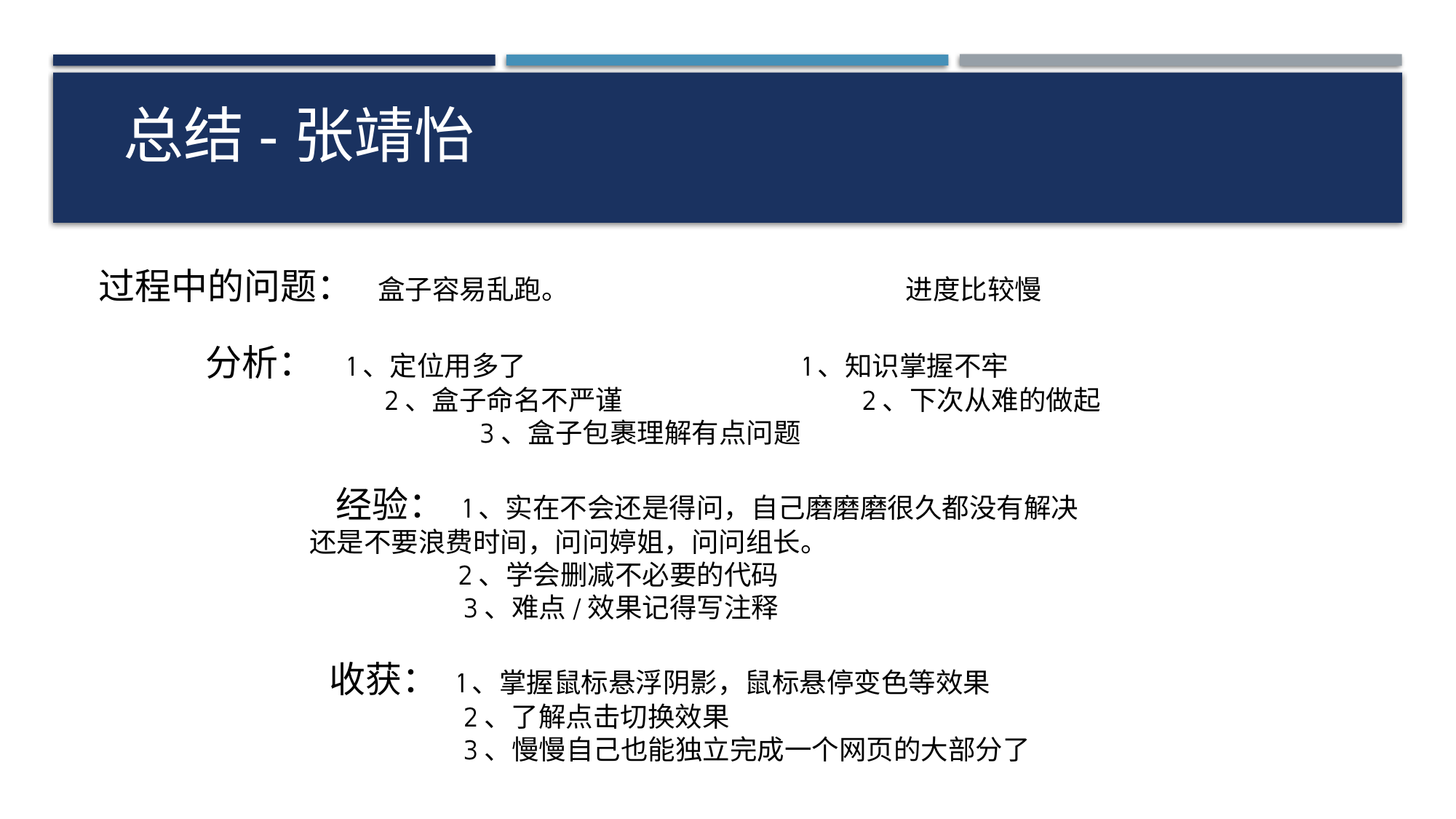

# 总结-张靖怡
过程中的问题：   盒子容易乱跑。			       进度比较慢

            分析：   1、定位用多了			       1、知识掌握不牢
                                   2、盒子命名不严谨			2、下次从难的做起
 		                    3、盒子包裹理解有点问题

		  经验：  1、实在不会还是得问，自己磨磨磨很久都没有解决
                                 还是不要浪费时间，问问婷姐，问问组长。
		          	    2、学会删减不必要的代码
		                  3、难点/效果记得写注释

		 收获：  1、掌握鼠标悬浮阴影，鼠标悬停变色等效果
		                  2、了解点击切换效果
		                  3、慢慢自己也能独立完成一个网页的大部分了